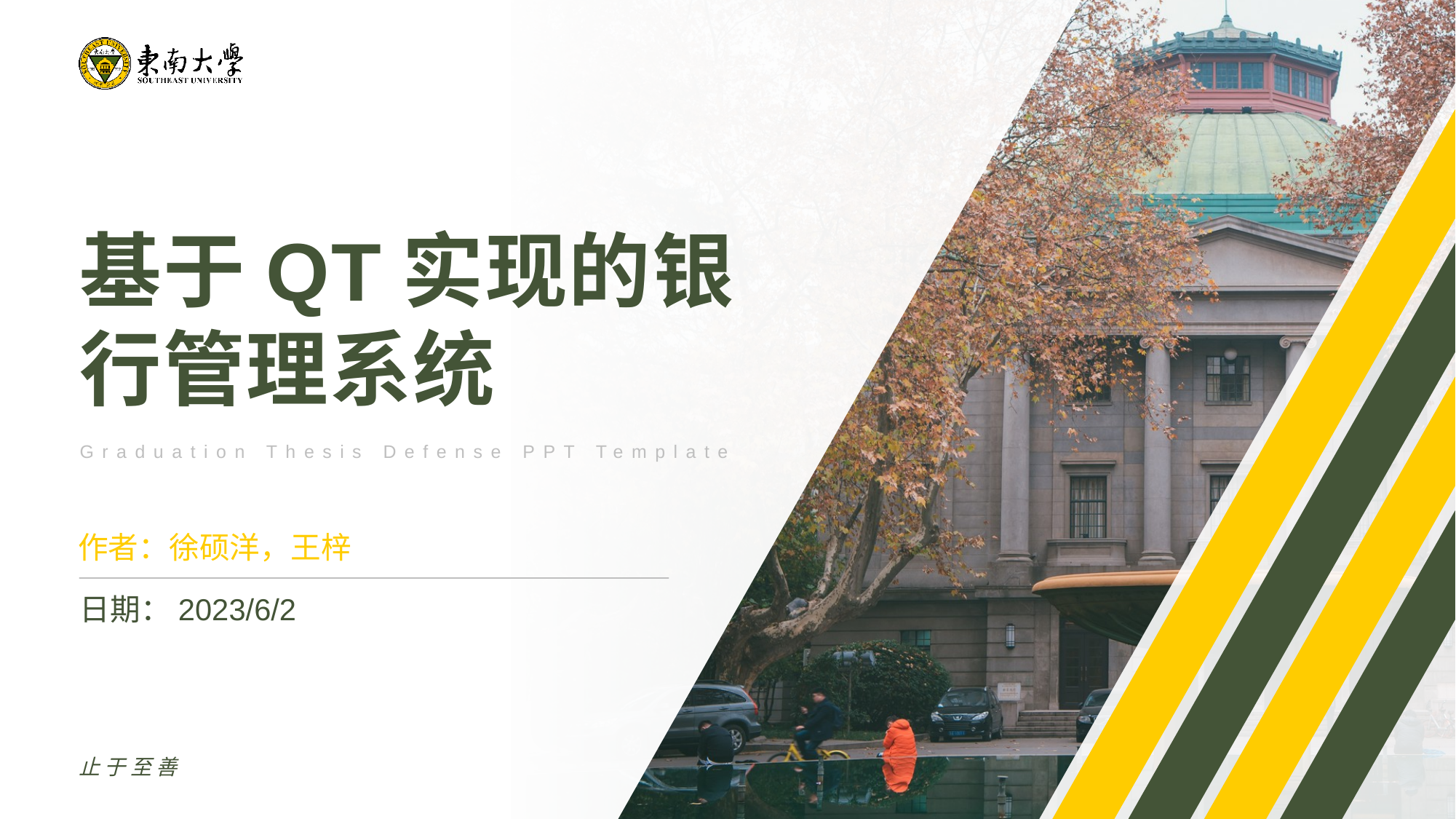

基于QT实现的银行管理系统

Graduation Thesis Defense PPT Template
作者：徐硕洋，王梓
日期：2023/6/2
止于至善